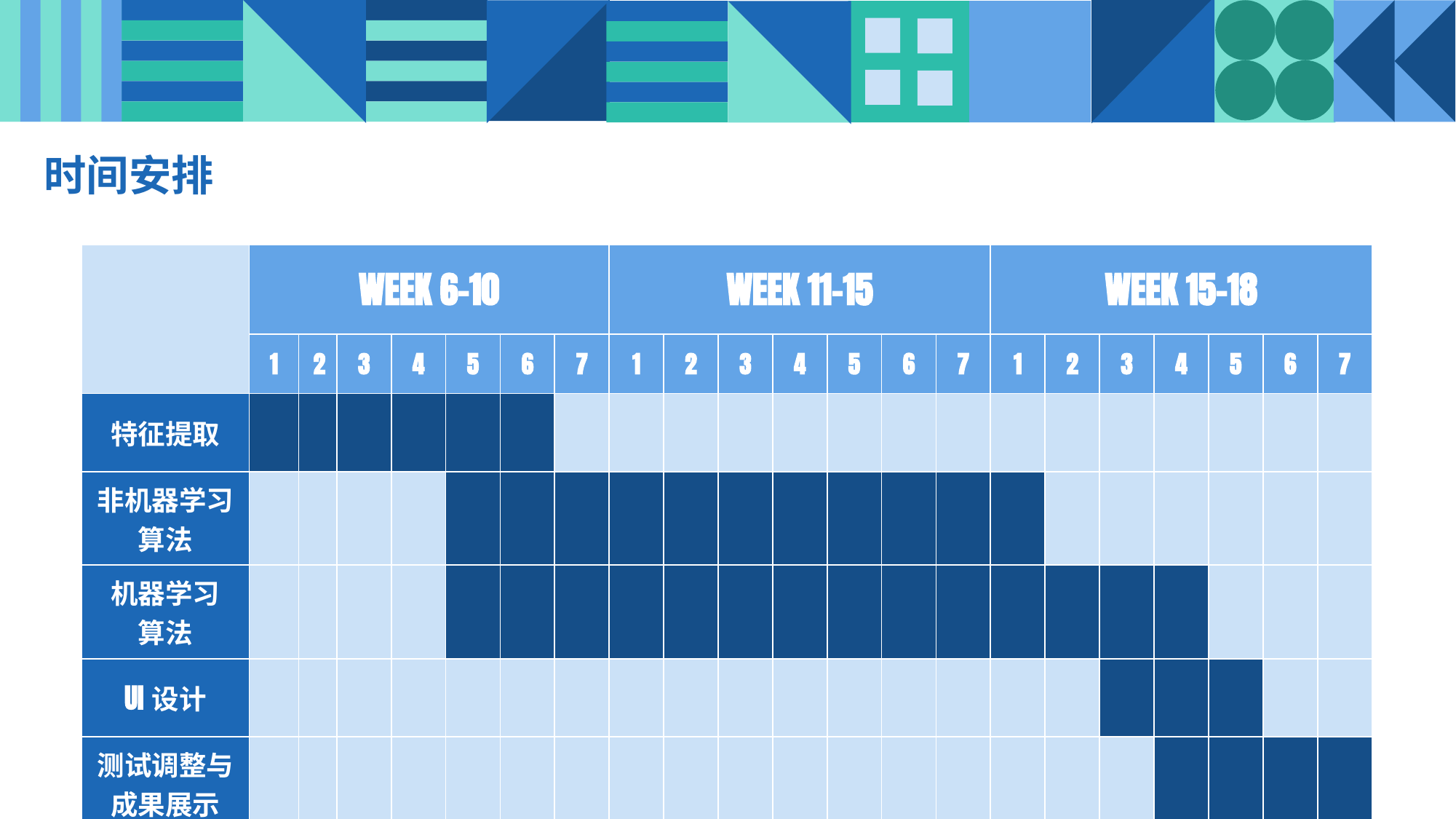

时间安排
|  | WEEK 6-10 |  |  |  |  |  |  | WEEK 11-15 |  |  |  |  |  |  | WEEK 15-18 |  |  |  |  |  |  |
| --- | --- | --- | --- | --- | --- | --- | --- | --- | --- | --- | --- | --- | --- | --- | --- | --- | --- | --- | --- | --- | --- |
|  | 1 | 2 | 3 | 4 | 5 | 6 | 7 | 1 | 2 | 3 | 4 | 5 | 6 | 7 | 1 | 2 | 3 | 4 | 5 | 6 | 7 |
| 特征提取 |  |  |  |  |  |  |  |  |  |  |  |  |  |  |  |  |  |  |  |  |  |
| 非机器学习算法 |  |  |  |  |  |  |  |  |  |  |  |  |  |  |  |  |  |  |  |  |  |
| 机器学习 算法 |  |  |  |  |  |  |  |  |  |  |  |  |  |  |  |  |  |  |  |  |  |
| UI设计 |  |  |  |  |  |  |  |  |  |  |  |  |  |  |  |  |  |  |  |  |  |
| 测试调整与成果展示 |  |  |  |  |  |  |  |  |  |  |  |  |  |  |  |  |  |  |  |  |  |